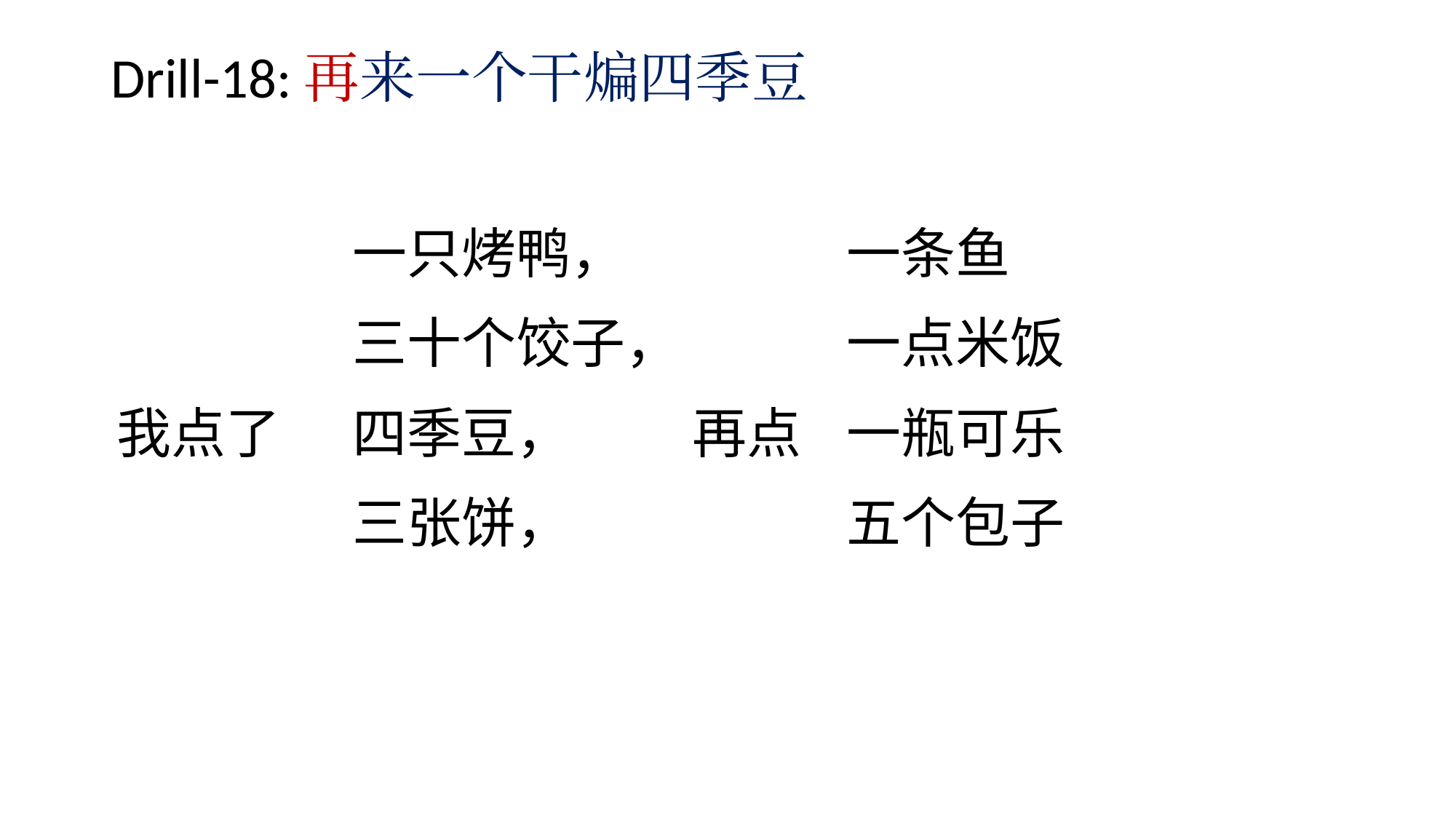

# Drill-18:再来一个干煸四季豆

|  |  |  |  |
| --- | --- | --- | --- |
|  | 一只烤鸭， |  | 一条鱼 |
|  | 三十个饺子， |  | 一点米饭 |
| 我点了 | 四季豆， | 再点 | 一瓶可乐 |
|  | 三张饼， |  | 五个包子 |
|  |  |  |  |
|  |  |  |  |